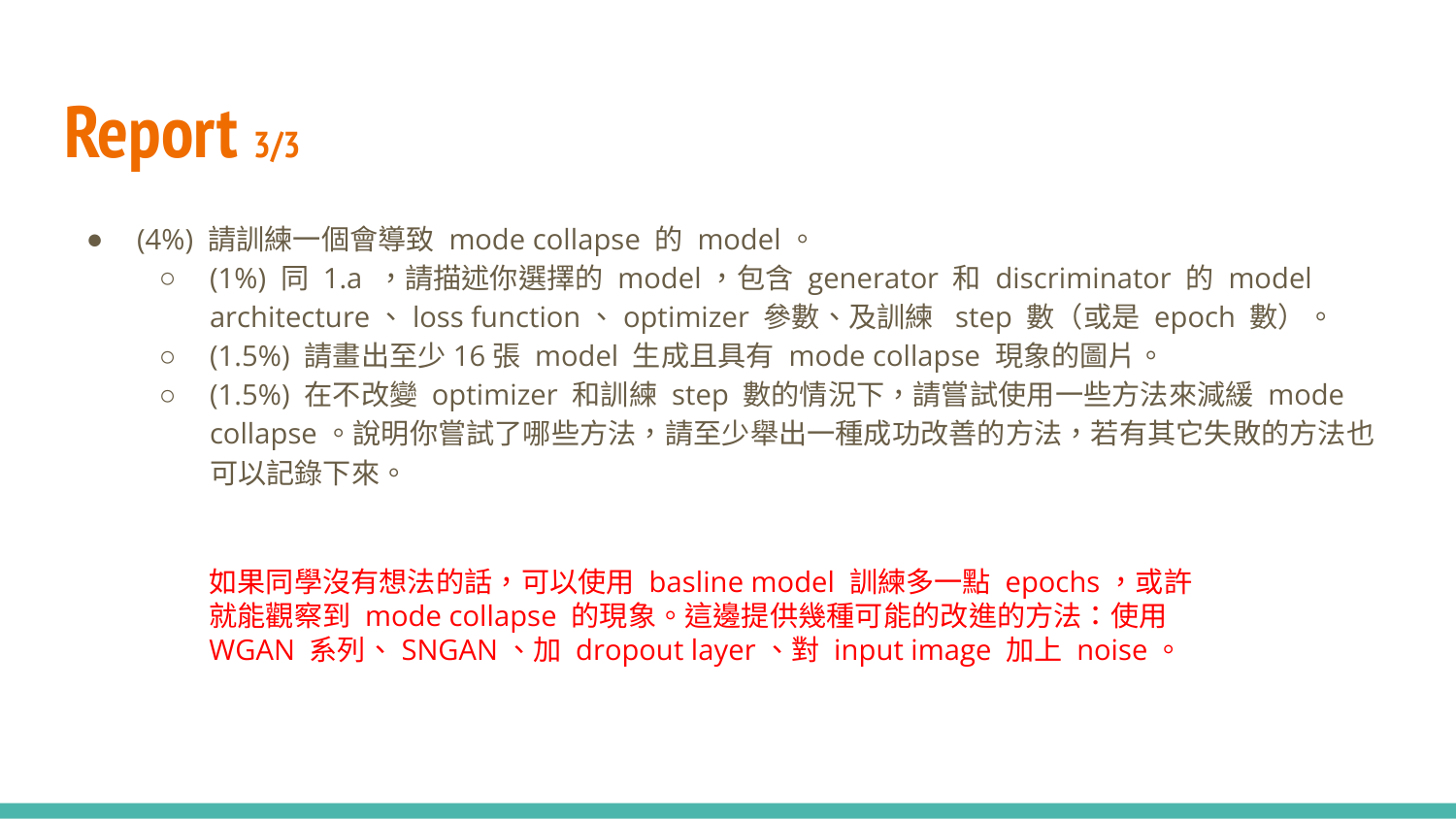

# Report 3/3

(4%) 請訓練一個會導致 mode collapse 的 model。
(1%) 同 1.a ，請描述你選擇的 model，包含 generator 和 discriminator 的 model architecture、loss function、optimizer 參數、及訓練  step 數（或是 epoch 數）。
(1.5%) 請畫出至少16張 model 生成且具有 mode collapse 現象的圖片。
(1.5%) 在不改變 optimizer 和訓練 step 數的情況下，請嘗試使用一些方法來減緩 mode collapse。說明你嘗試了哪些方法，請至少舉出一種成功改善的方法，若有其它失敗的方法也可以記錄下來。
如果同學沒有想法的話，可以使用 basline model 訓練多一點 epochs，或許就能觀察到 mode collapse 的現象。這邊提供幾種可能的改進的方法：使用WGAN 系列、SNGAN、加 dropout layer、對 input image 加上 noise。